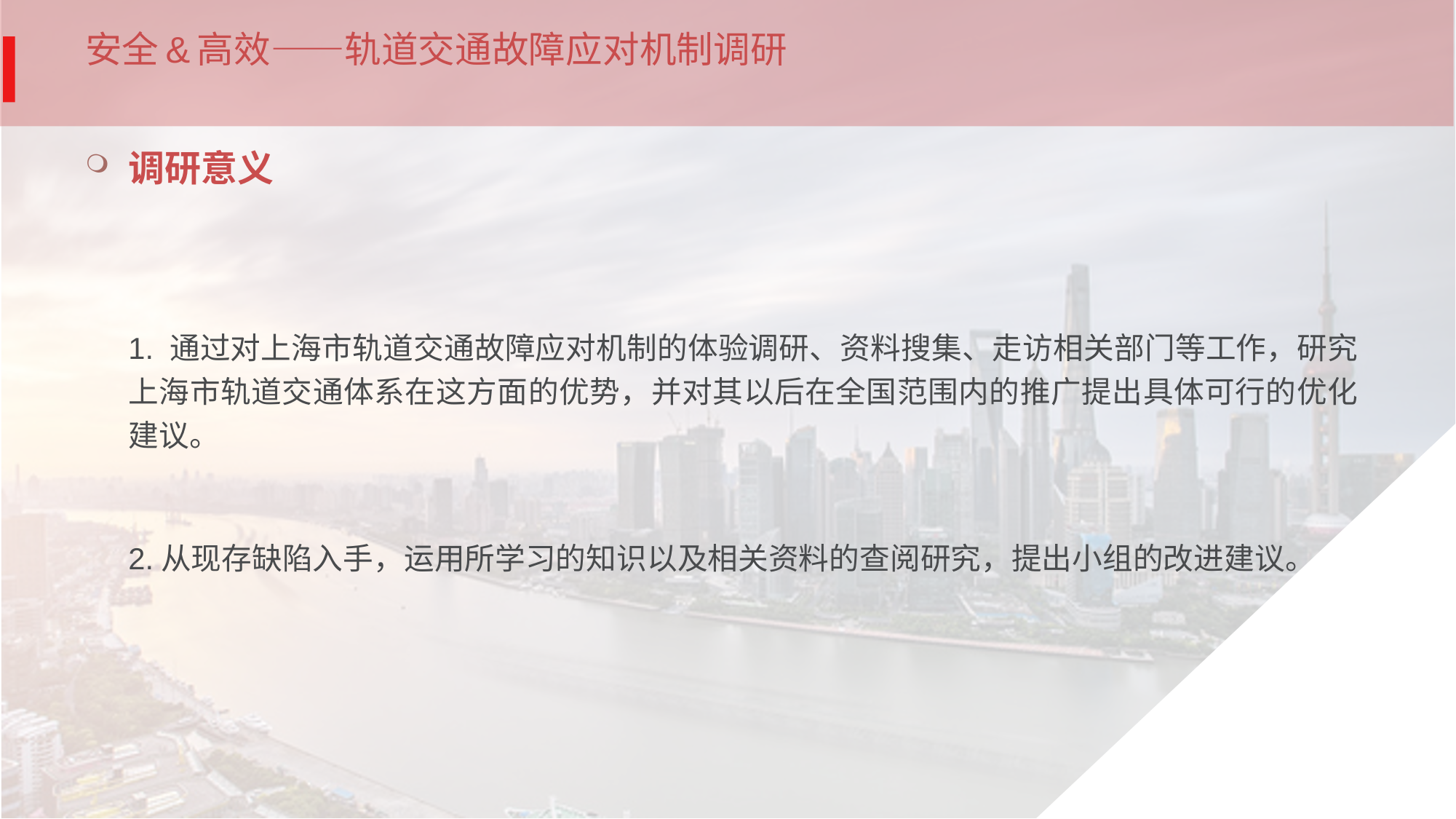

# 安全&高效——轨道交通故障应对机制调研
调研意义

1. 通过对上海市轨道交通故障应对机制的体验调研、资料搜集、走访相关部门等工作，研究上海市轨道交通体系在这方面的优势，并对其以后在全国范围内的推广提出具体可行的优化建议。

2.从现存缺陷入手，运用所学习的知识以及相关资料的查阅研究，提出小组的改进建议。